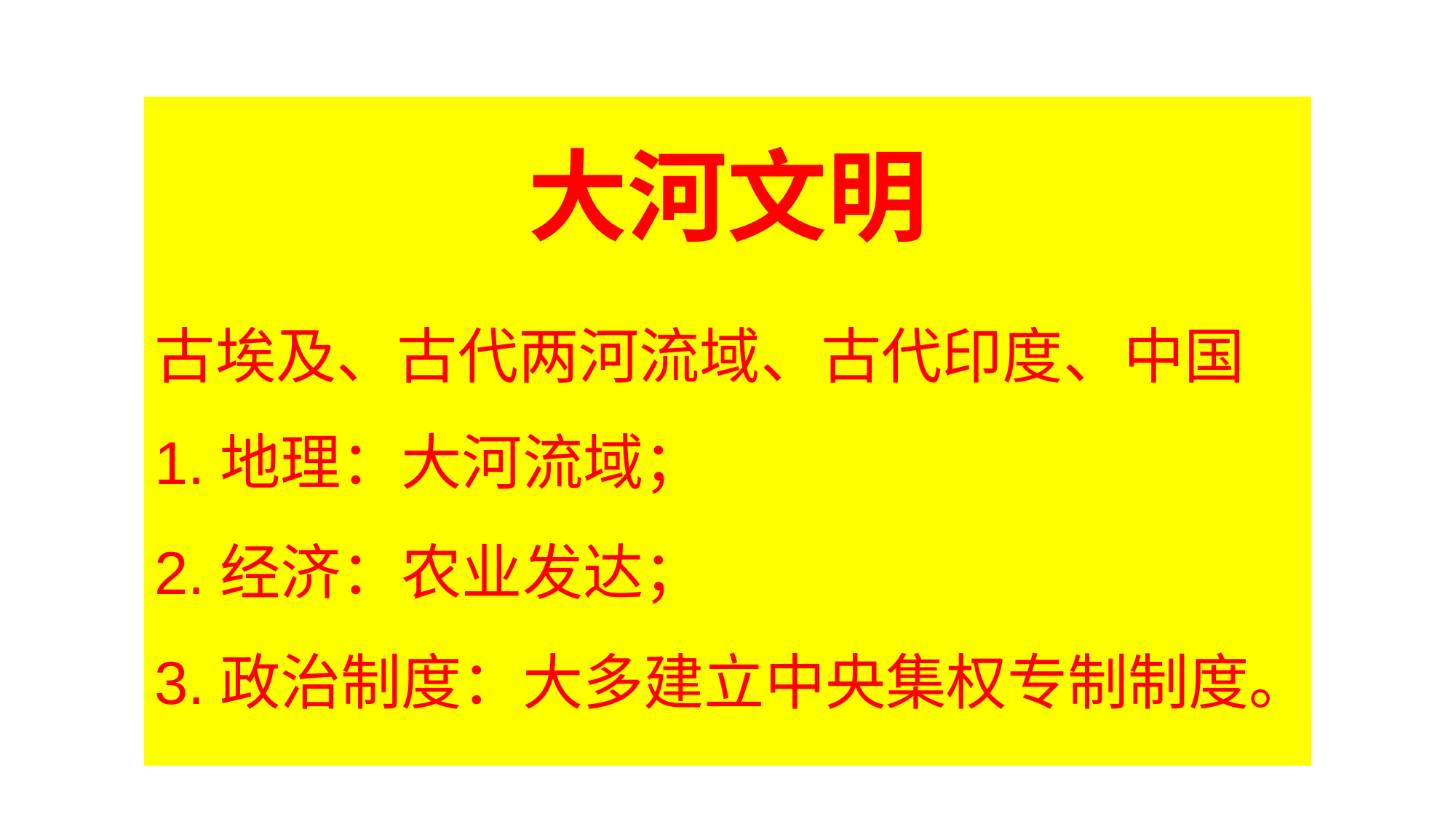

# 大河文明
古埃及、古代两河流域、古代印度、中国
1.地理：大河流域；
2.经济：农业发达；
3.政治制度：大多建立中央集权专制制度。